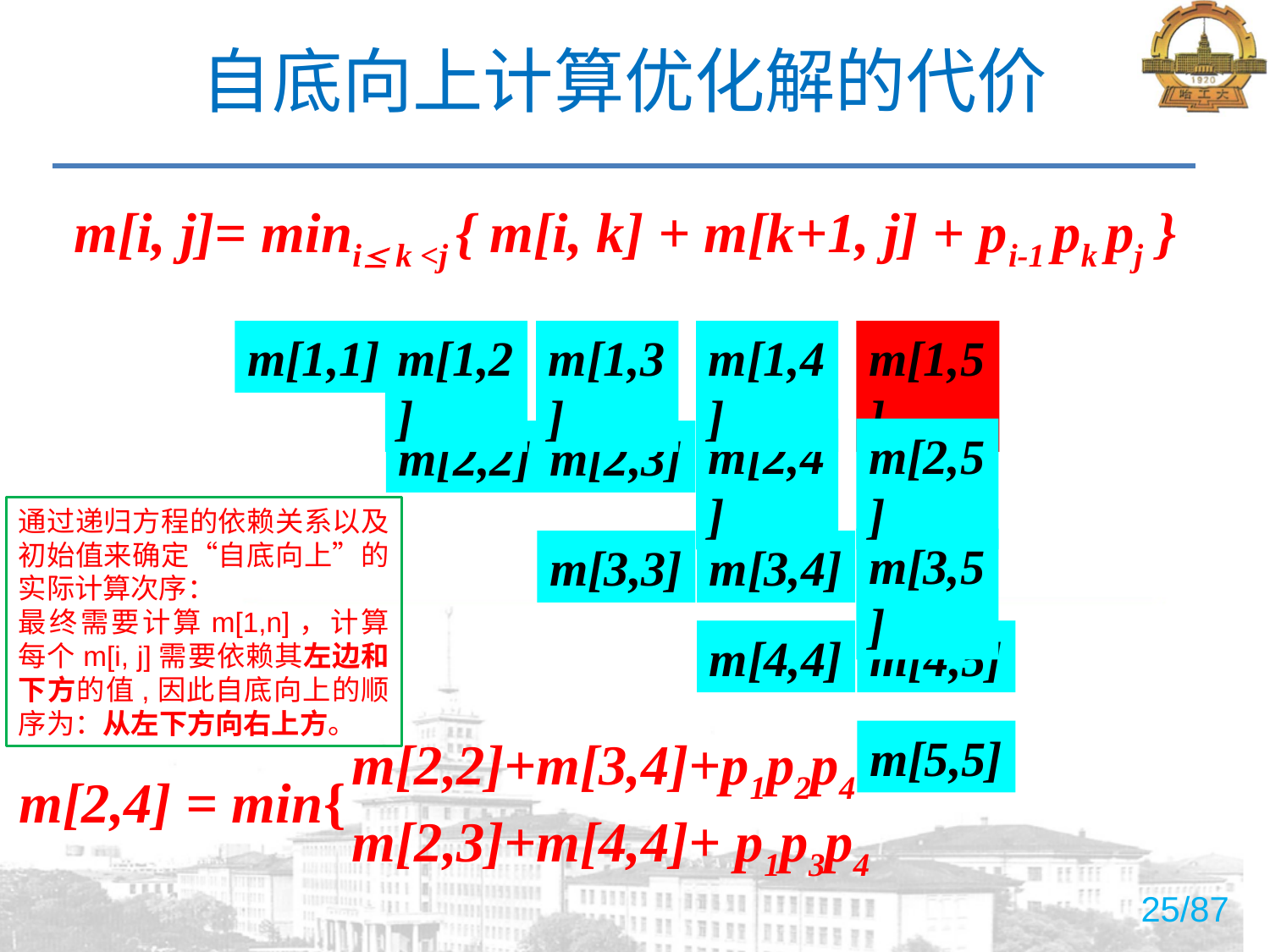

# 自底向上计算优化解的代价
m[i, j]= mini≤ k <j { m[i, k] + m[k+1, j] + pi-1 pk pj }
m[1,1]
m[1,2]
m[1,3]
m[1,4]
m[1,5]
m[2,4]
m[2,5]
m[2,2]
m[2,3]
通过递归方程的依赖关系以及初始值来确定“自底向上”的实际计算次序：
最终需要计算m[1,n]，计算每个m[i, j]需要依赖其左边和下方的值,因此自底向上的顺序为：从左下方向右上方。
m[3,5]
m[3,3]
m[3,4]
m[4,4]
m[4,5]
m[5,5]
m[2,2]+m[3,4]+p1p2p4
m[2,3]+m[4,4]+ p1p3p4
m[2,4] = min{